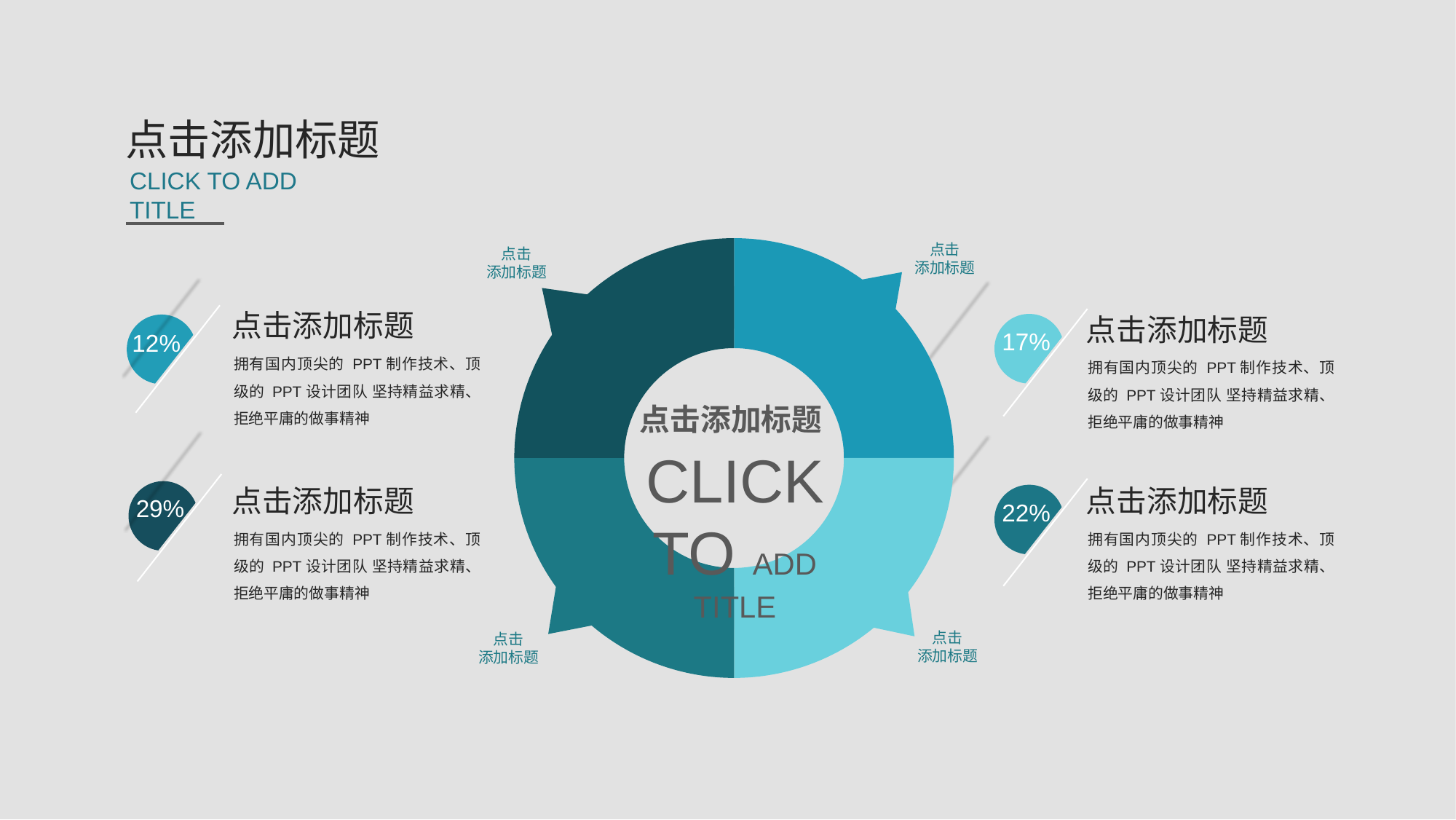

点击添加标题
CLICK TO ADD TITLE

### Chart

| Category | 销售额 |
|---|---|
| 第一季度 | 5.0 |
| 第二季度 | 5.0 |
| 第三季度 | 5.0 |
| 第四季度 | 5.0 |

点击
添加标题
点击
添加标题
点击
添加标题
点击
添加标题

点击添加标题
拥有国内顶尖的 PPT制作技术、顶级的 PPT设计团队 坚持精益求精、拒绝平庸的做事精神
点击添加标题
拥有国内顶尖的 PPT制作技术、顶级的 PPT设计团队 坚持精益求精、拒绝平庸的做事精神

12%

17%
点击添加标题
CLICK TO ADD TITLE

29%
点击添加标题
拥有国内顶尖的 PPT制作技术、顶级的 PPT设计团队 坚持精益求精、拒绝平庸的做事精神
点击添加标题
拥有国内顶尖的 PPT制作技术、顶级的 PPT设计团队 坚持精益求精、拒绝平庸的做事精神

22%